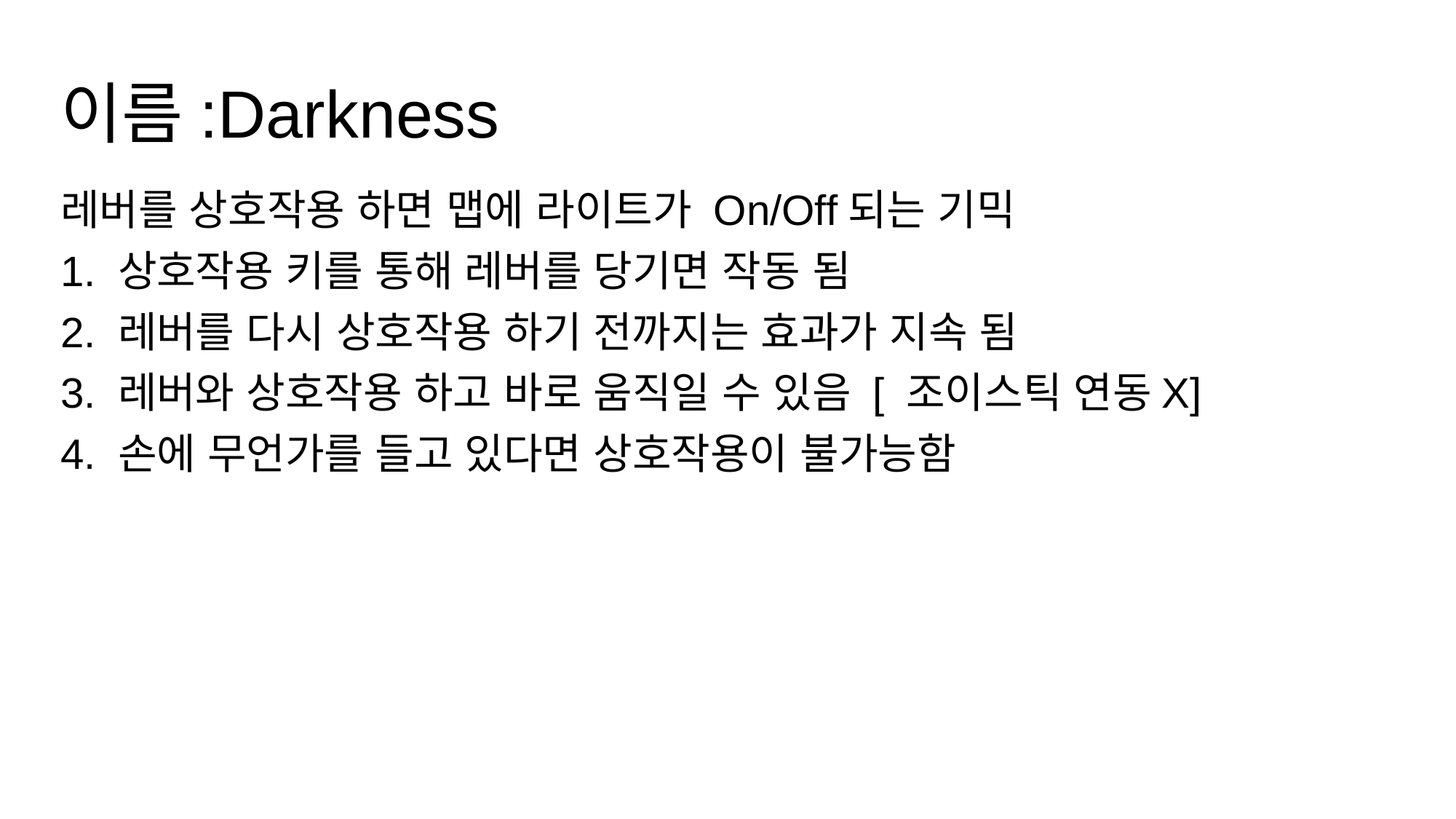

# 이름:Darkness
레버를 상호작용 하면 맵에 라이트가 On/Off되는 기믹
1. 상호작용 키를 통해 레버를 당기면 작동 됨
2. 레버를 다시 상호작용 하기 전까지는 효과가 지속 됨
3. 레버와 상호작용 하고 바로 움직일 수 있음 [ 조이스틱 연동X]
4. 손에 무언가를 들고 있다면 상호작용이 불가능함